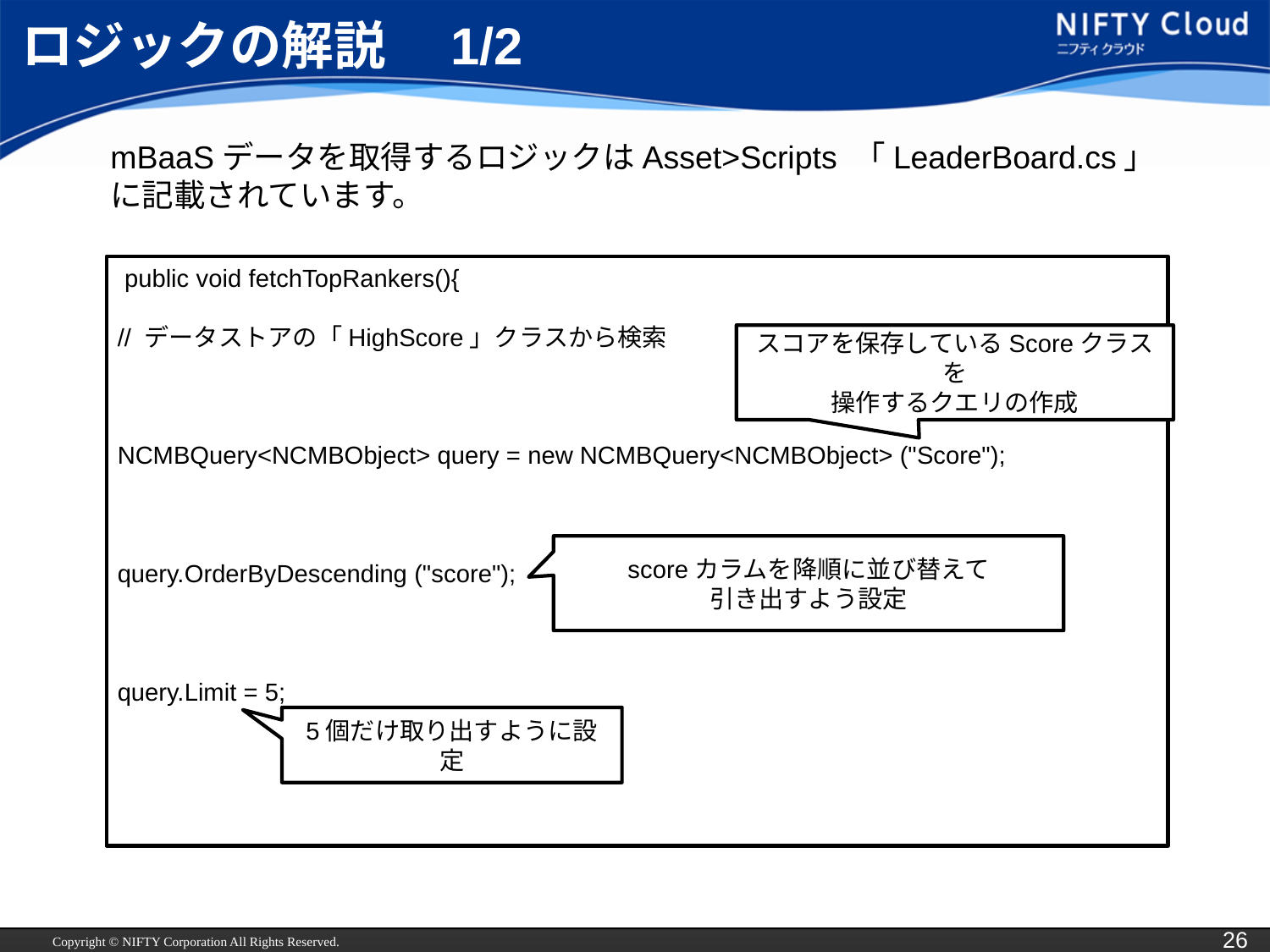

# ロジックの解説　1/2
mBaaSデータを取得するロジックはAsset>Scripts 「LeaderBoard.cs」
に記載されています。
 public void fetchTopRankers(){

// データストアの「HighScore」クラスから検索

NCMBQuery<NCMBObject> query = new NCMBQuery<NCMBObject> ("Score");

query.OrderByDescending ("score");

query.Limit = 5;

スコアを保存しているScoreクラスを
操作するクエリの作成
scoreカラムを降順に並び替えて
引き出すよう設定
5個だけ取り出すように設定